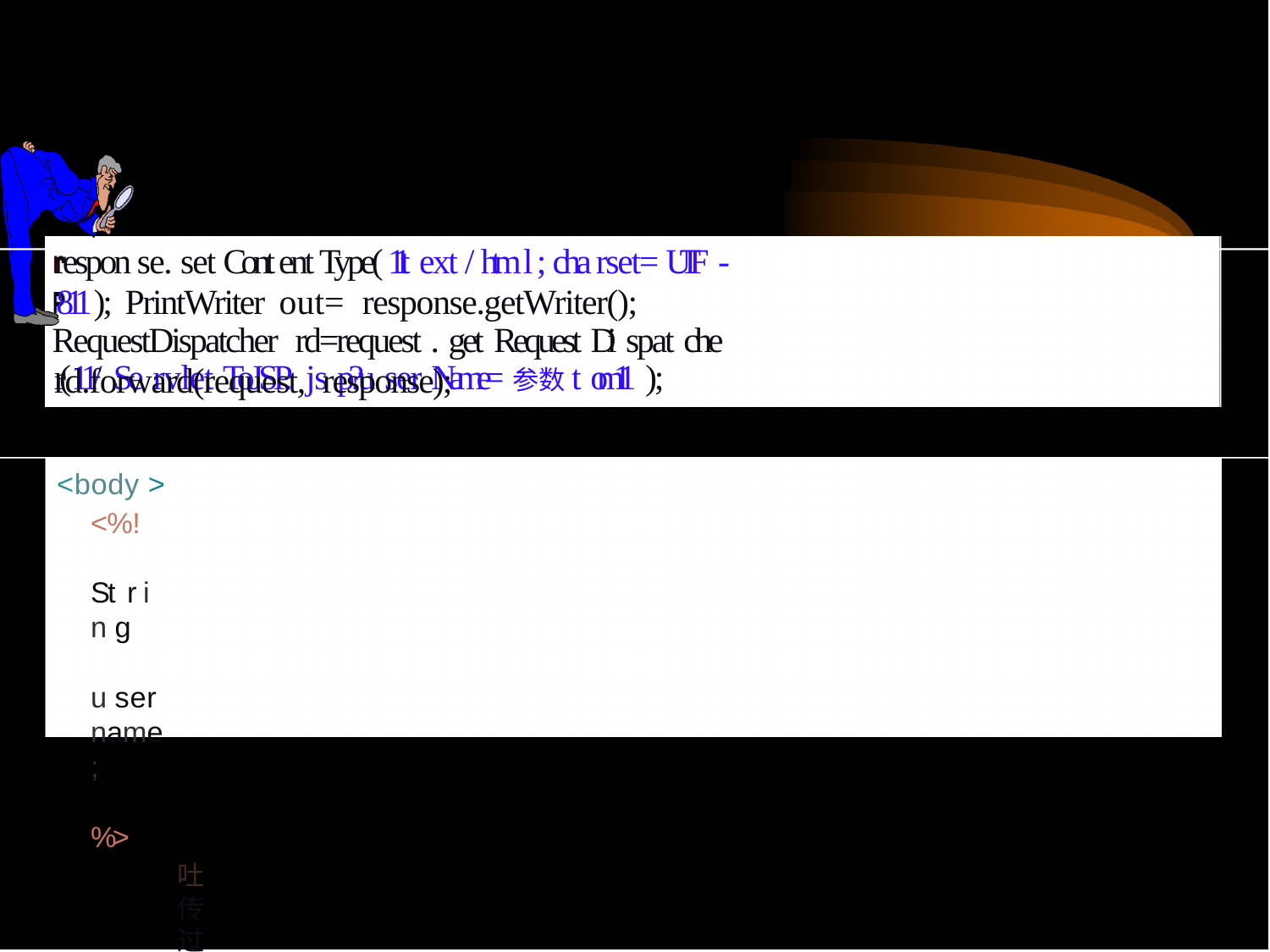

# respon se. set Cont ent Type( 11t ext / htm l ; cha rset= UTF -811 );  PrintWriter  out= response.getWriter();
RequestDispatcher  rd=request . get Request Di spat che r(11/  Se rvlet ToJSP.  js p?u ser Name=参数t om11 );
rd.forward(request,  response);

<body >
<%!	St  r i n g	u ser name;	%>
吐传过来的参数：                         ·<%=us e1r                                 n ame  %>
＜％
u   s  er name=:r equest . ,g   et P'ar amet er ( 11 u ser Name11);
％＞
</ body >·